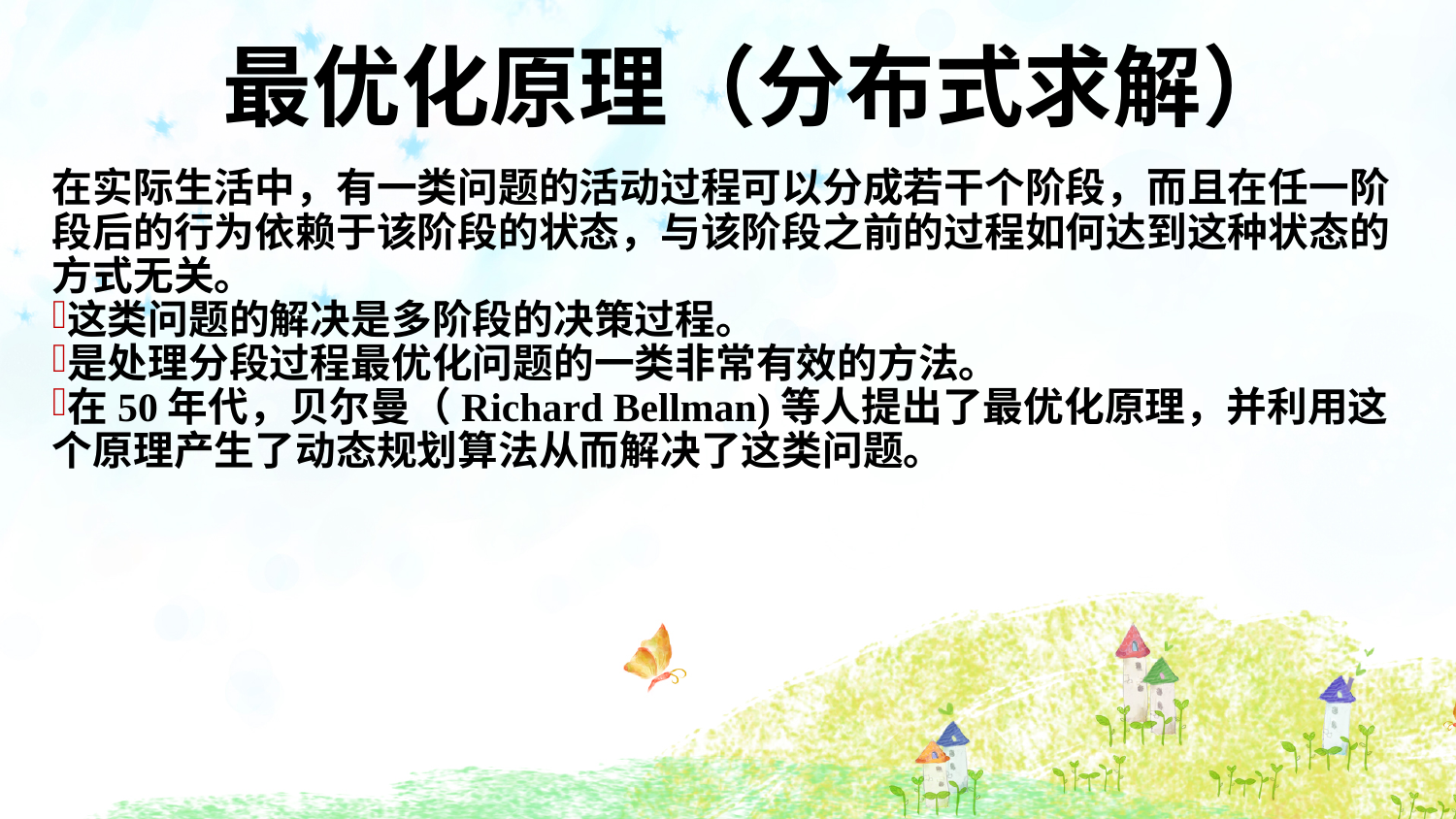

最优化原理（分布式求解）
在实际生活中，有一类问题的活动过程可以分成若干个阶段，而且在任一阶段后的行为依赖于该阶段的状态，与该阶段之前的过程如何达到这种状态的方式无关。
这类问题的解决是多阶段的决策过程。
是处理分段过程最优化问题的一类非常有效的方法。
在50年代，贝尔曼（Richard Bellman)等人提出了最优化原理，并利用这个原理产生了动态规划算法从而解决了这类问题。